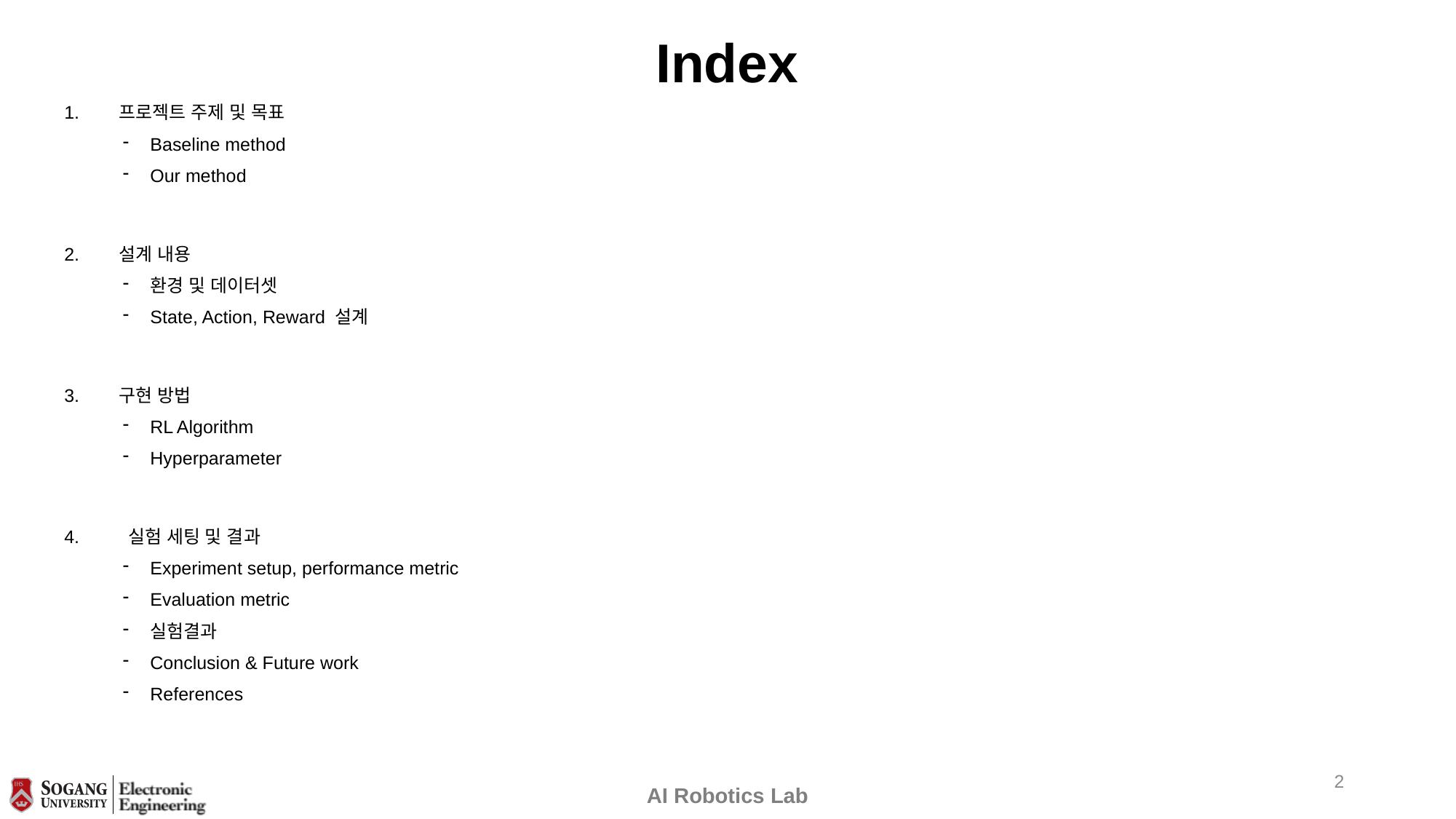

# Index
프로젝트 주제 및 목표
Baseline method
Our method

설계 내용
환경 및 데이터셋
State, Action, Reward 설계

구현 방법
RL Algorithm
Hyperparameter

 실험 세팅 및 결과
Experiment setup, performance metric
Evaluation metric
실험결과
Conclusion & Future work
References

2